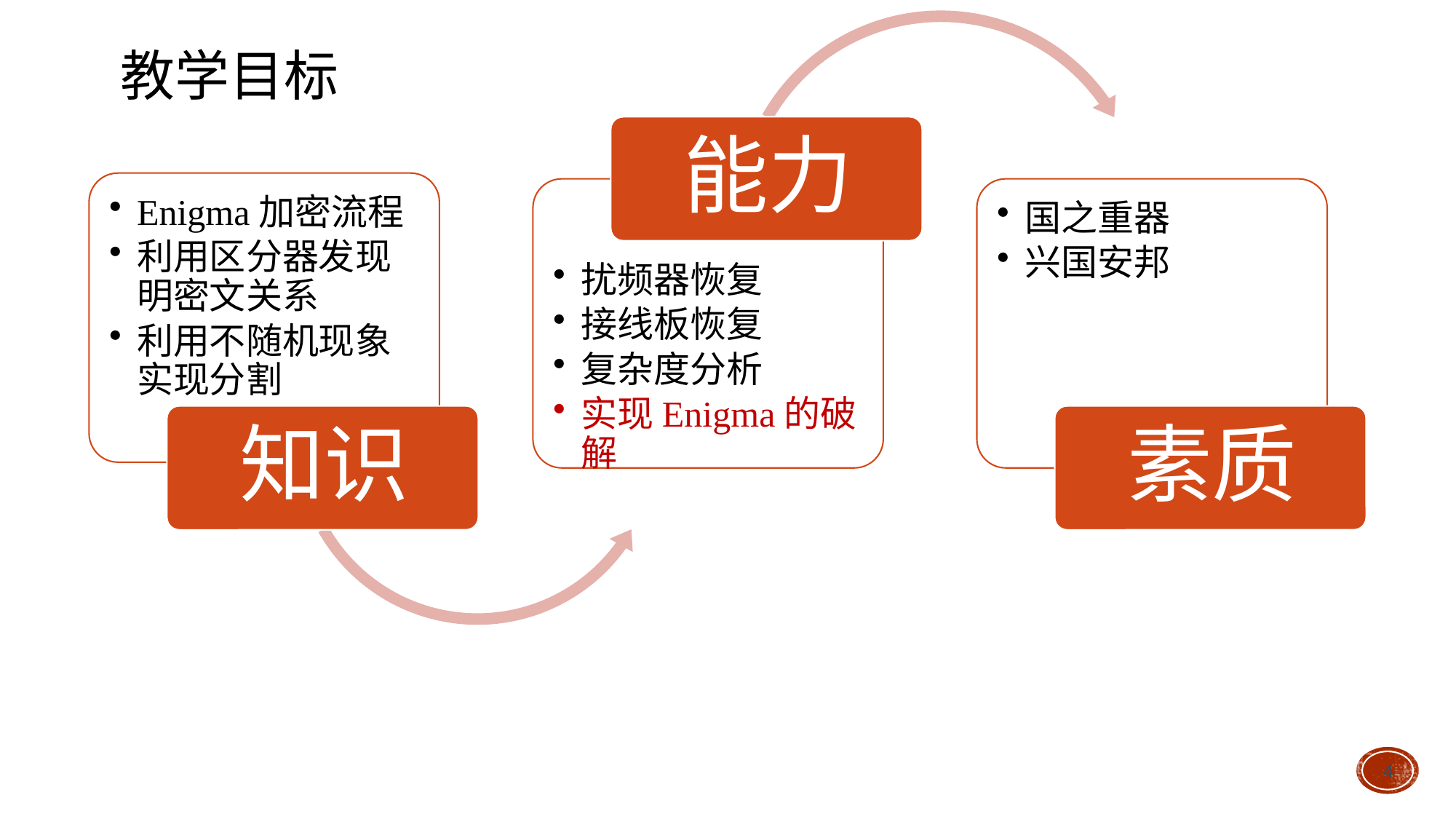

Enigma加密流程
利用区分器发现明密文关系
利用不随机现象实现分割
知识
扰频器恢复
接线板恢复
复杂度分析
实现Enigma的破解
能力
国之重器
兴国安邦

素质
# 教学目标

4